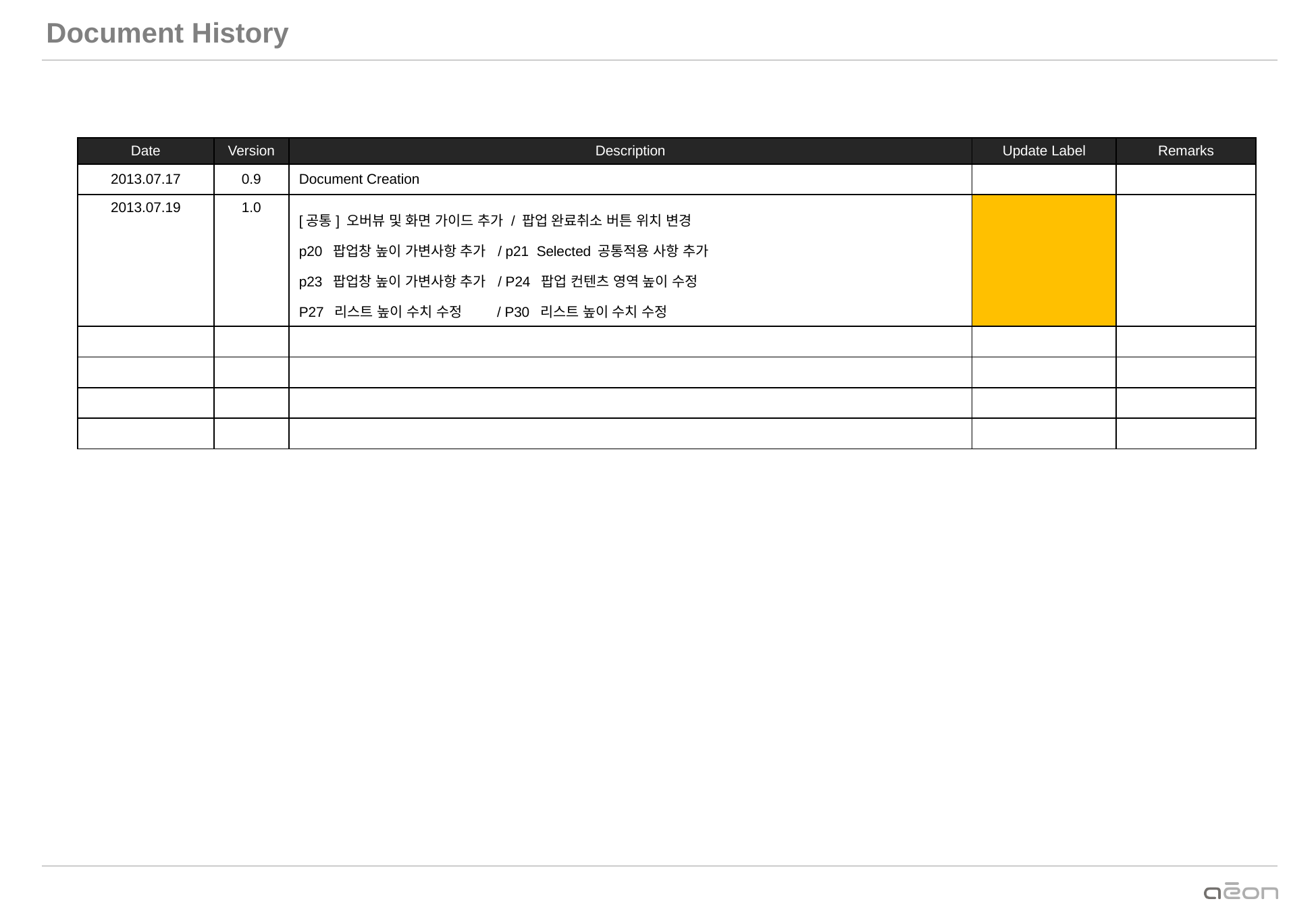

Document History
| Date | Version | Description | Update Label | Remarks |
| --- | --- | --- | --- | --- |
| 2013.07.17 | 0.9 | Document Creation |  |  |
| 2013.07.19 | 1.0 | [공통] 오버뷰 및 화면 가이드 추가 / 팝업 완료취소 버튼 위치 변경 p20 팝업창 높이 가변사항 추가 / p21 Selected 공통적용 사항 추가 p23 팝업창 높이 가변사항 추가 / P24 팝업 컨텐츠 영역 높이 수정 P27 리스트 높이 수치 수정 / P30 리스트 높이 수치 수정 |  |  |
|  |  |  |  |  |
|  |  |  |  |  |
|  |  |  |  |  |
|  |  |  |  |  |